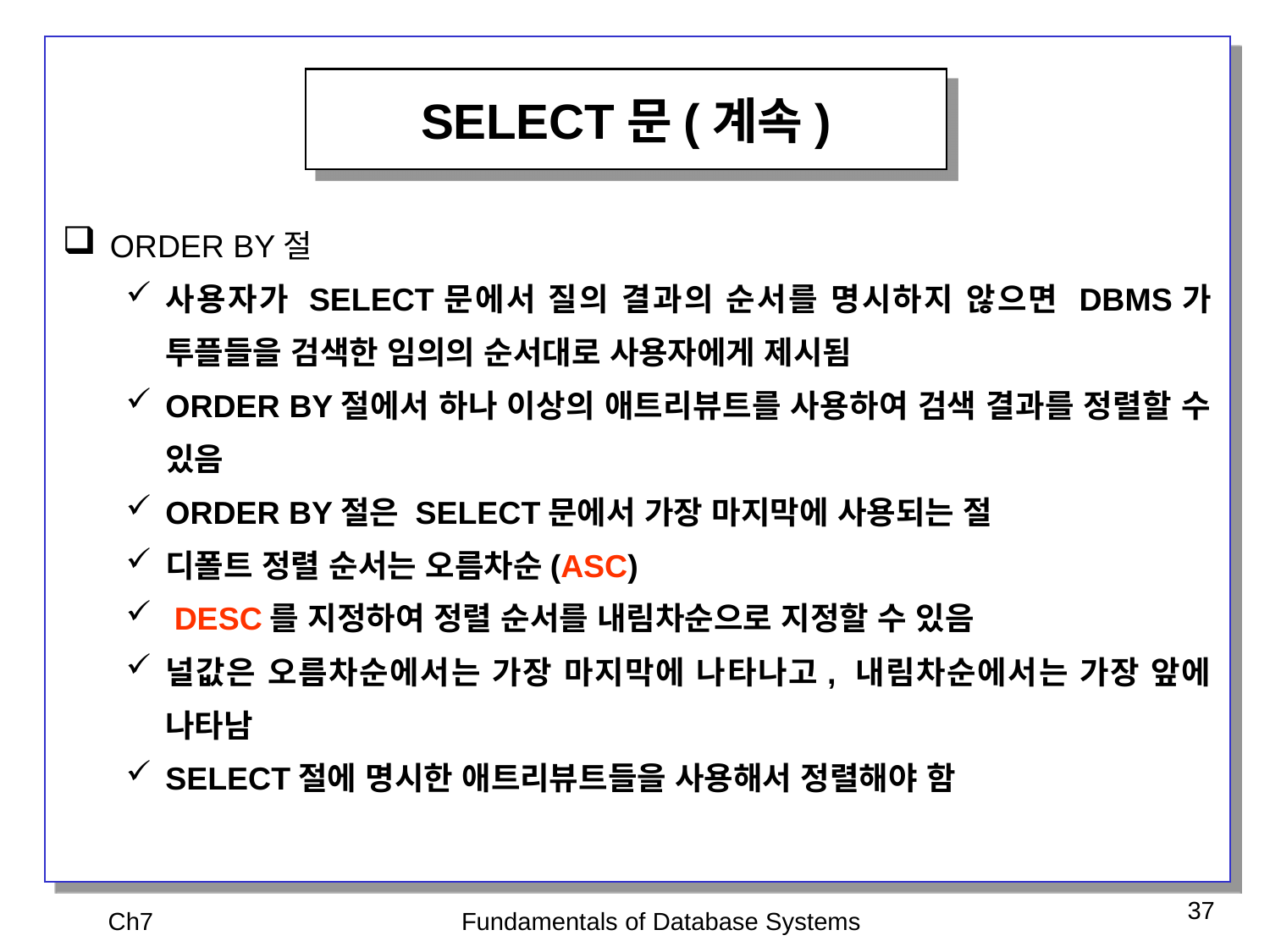

SELECT문(계속)
ORDER BY절
사용자가 SELECT문에서 질의 결과의 순서를 명시하지 않으면 DBMS가 투플들을 검색한 임의의 순서대로 사용자에게 제시됨
ORDER BY절에서 하나 이상의 애트리뷰트를 사용하여 검색 결과를 정렬할 수 있음
ORDER BY절은 SELECT문에서 가장 마지막에 사용되는 절
디폴트 정렬 순서는 오름차순(ASC)
 DESC를 지정하여 정렬 순서를 내림차순으로 지정할 수 있음
널값은 오름차순에서는 가장 마지막에 나타나고, 내림차순에서는 가장 앞에 나타남
SELECT절에 명시한 애트리뷰트들을 사용해서 정렬해야 함
Ch7
Fundamentals of Database Systems
37